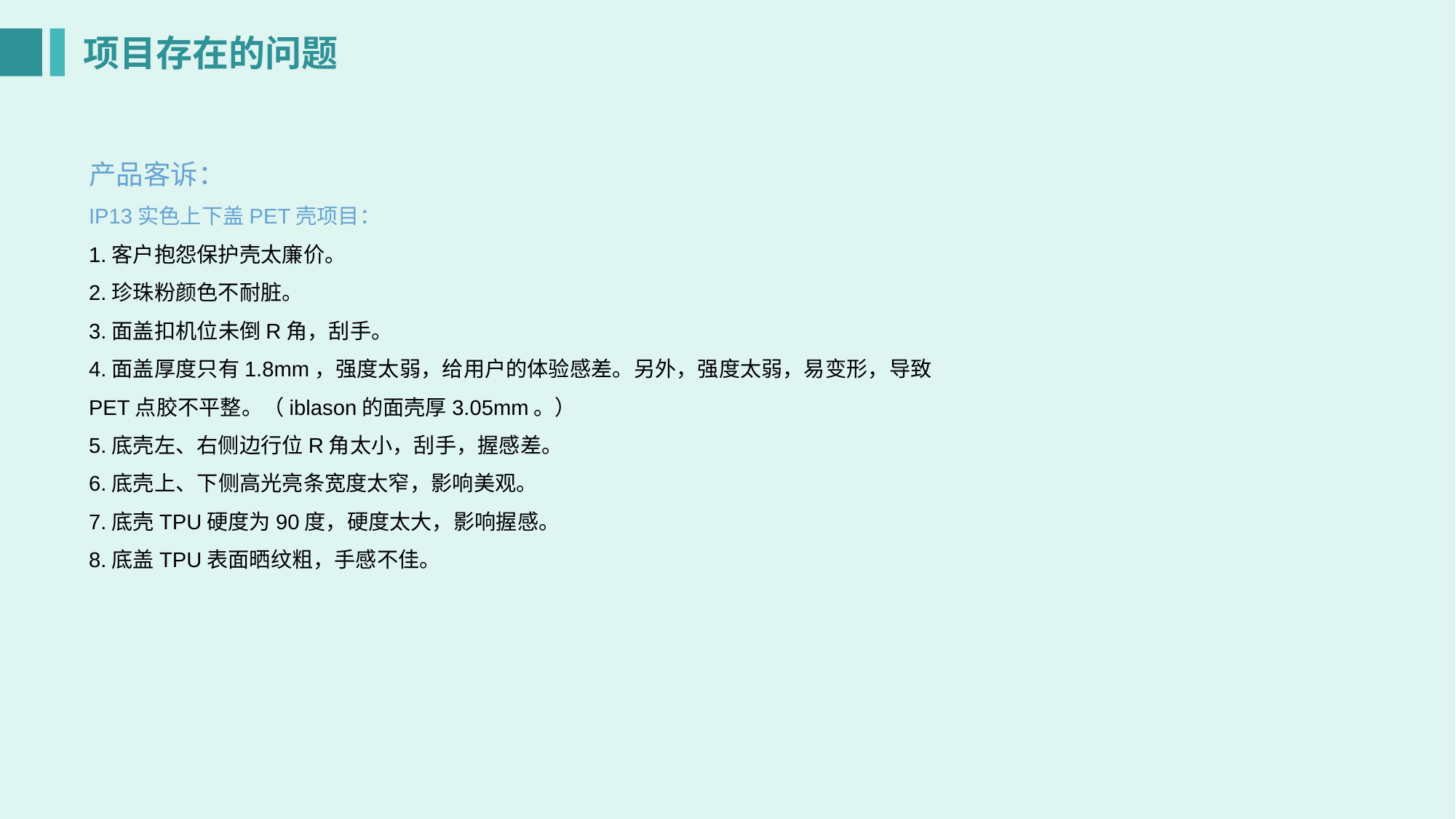

项目存在的问题

产品客诉：
IP13实色上下盖PET壳项目：
1.客户抱怨保护壳太廉价。
2.珍珠粉颜色不耐脏。
3.面盖扣机位未倒R角，刮手。
4.面盖厚度只有1.8mm，强度太弱，给用户的体验感差。另外，强度太弱，易变形，导致PET点胶不平整。（iblason的面壳厚3.05mm。）
5.底壳左、右侧边行位R角太小，刮手，握感差。
6.底壳上、下侧高光亮条宽度太窄，影响美观。
7.底壳TPU硬度为90度，硬度太大，影响握感。
8.底盖TPU表面晒纹粗，手感不佳。